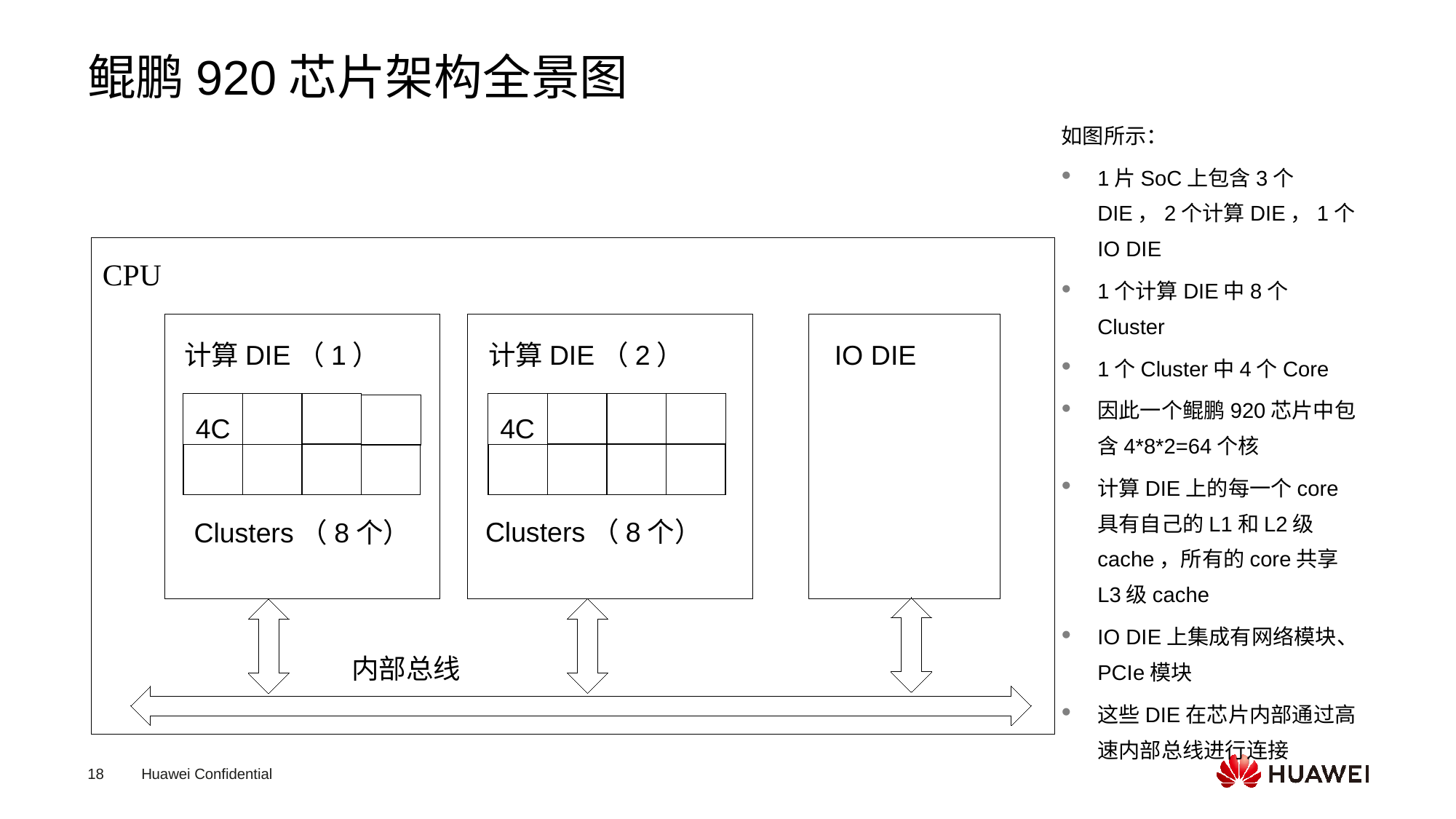

# 鲲鹏920芯片架构全景图
如图所示：
1片SoC上包含3个DIE，2个计算DIE，1个IO DIE
1个计算DIE中8个Cluster
1个Cluster中4个Core
因此一个鲲鹏920芯片中包含4*8*2=64个核
计算DIE上的每一个core具有自己的L1和L2级cache，所有的core共享L3级cache
IO DIE上集成有网络模块、PCIe模块
这些DIE在芯片内部通过高速内部总线进行连接

CPU

计算DIE（1）
计算DIE（2）
IO DIE

4C

Clusters（8个）

内部总线

4C

Clusters（8个）